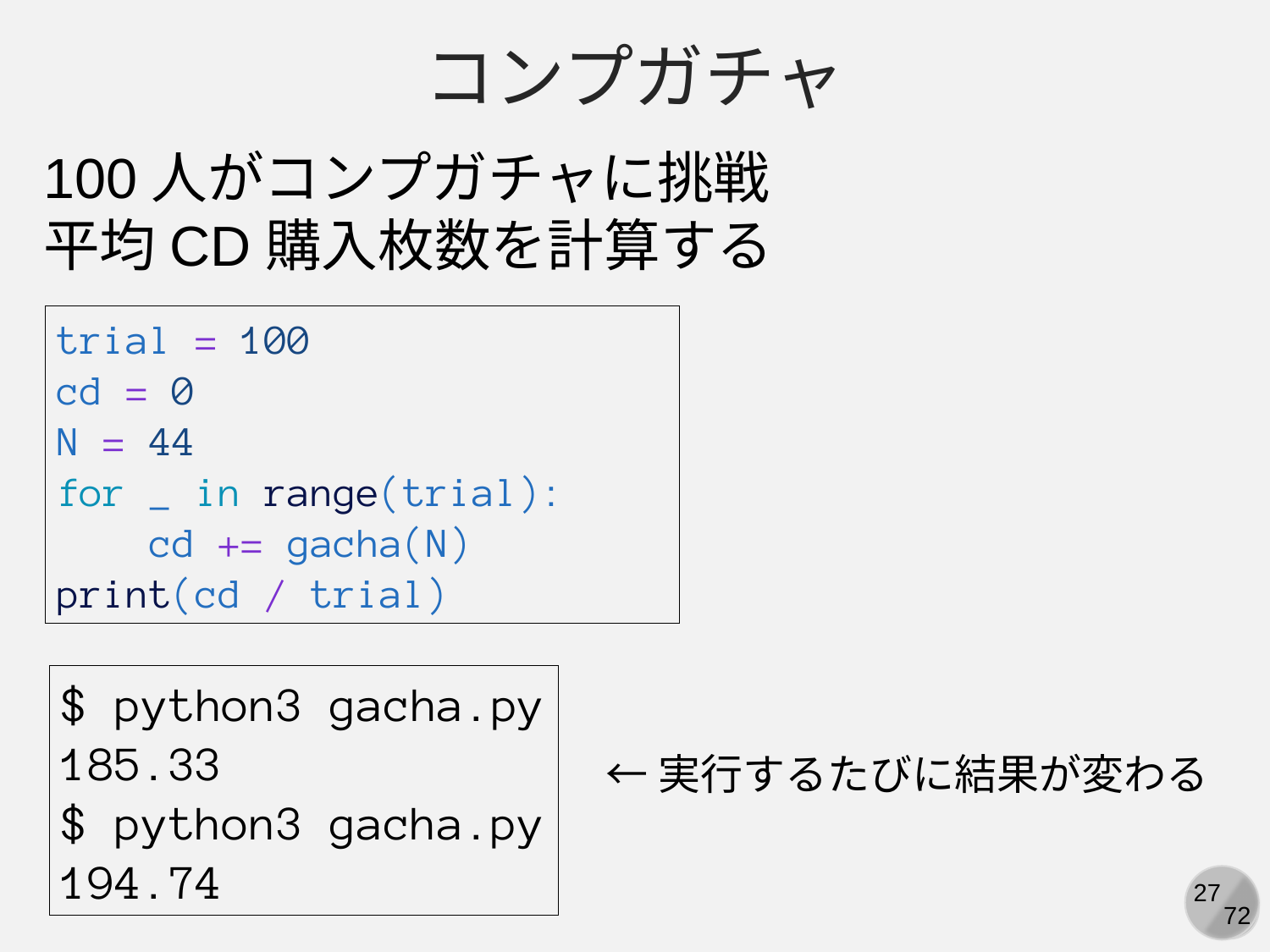

コンプガチャ
100人がコンプガチャに挑戦
平均CD購入枚数を計算する
trial = 100
cd = 0
N = 44
for _ in range(trial):
    cd += gacha(N)
print(cd / trial)
$ python3 gacha.py
185.33
$ python3 gacha.py
194.74
←実行するたびに結果が変わる